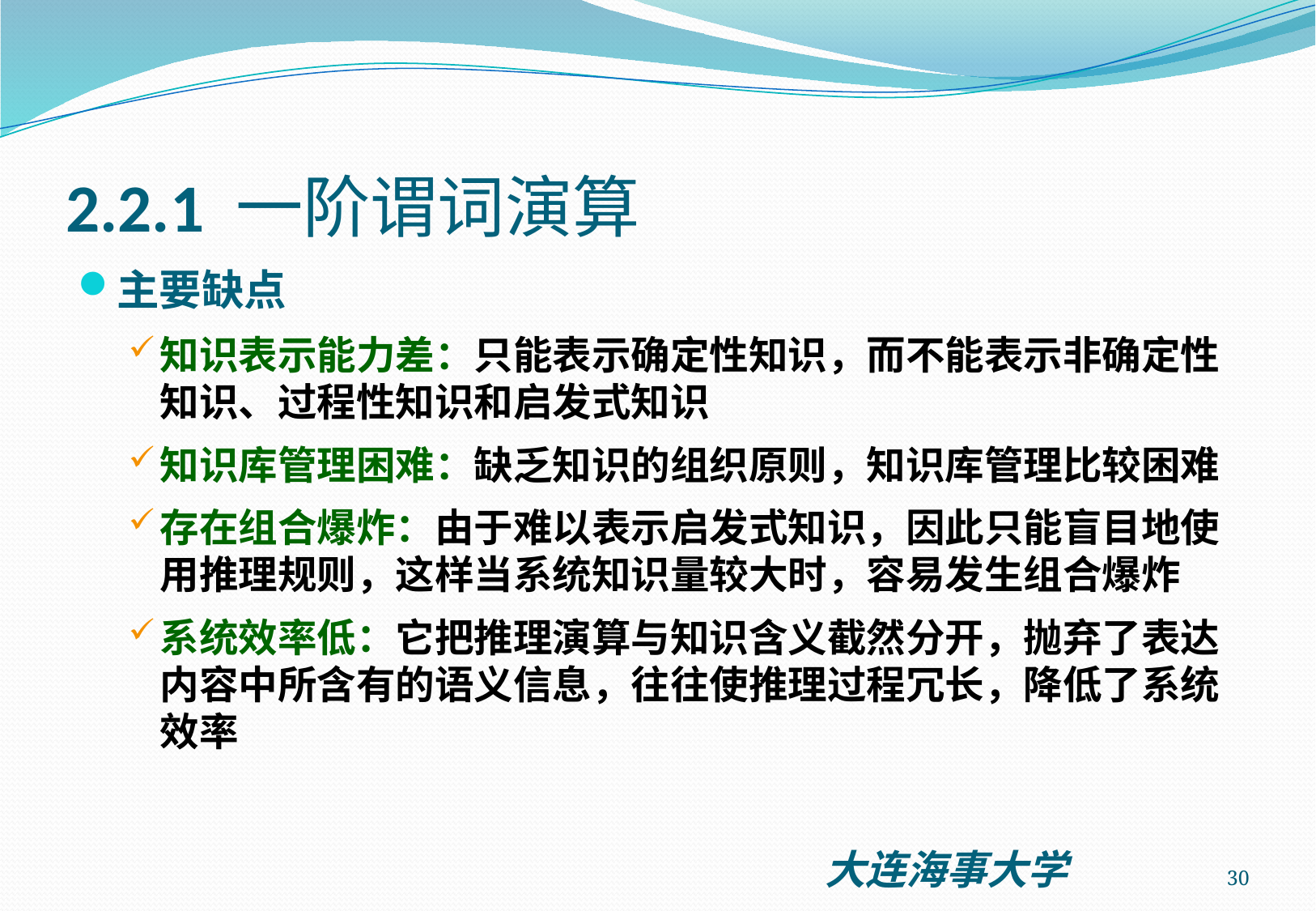

# 2.2.1 一阶谓词演算
主要缺点
知识表示能力差：只能表示确定性知识，而不能表示非确定性知识、过程性知识和启发式知识
知识库管理困难：缺乏知识的组织原则，知识库管理比较困难
存在组合爆炸：由于难以表示启发式知识，因此只能盲目地使用推理规则，这样当系统知识量较大时，容易发生组合爆炸
系统效率低：它把推理演算与知识含义截然分开，抛弃了表达内容中所含有的语义信息，往往使推理过程冗长，降低了系统效率
30